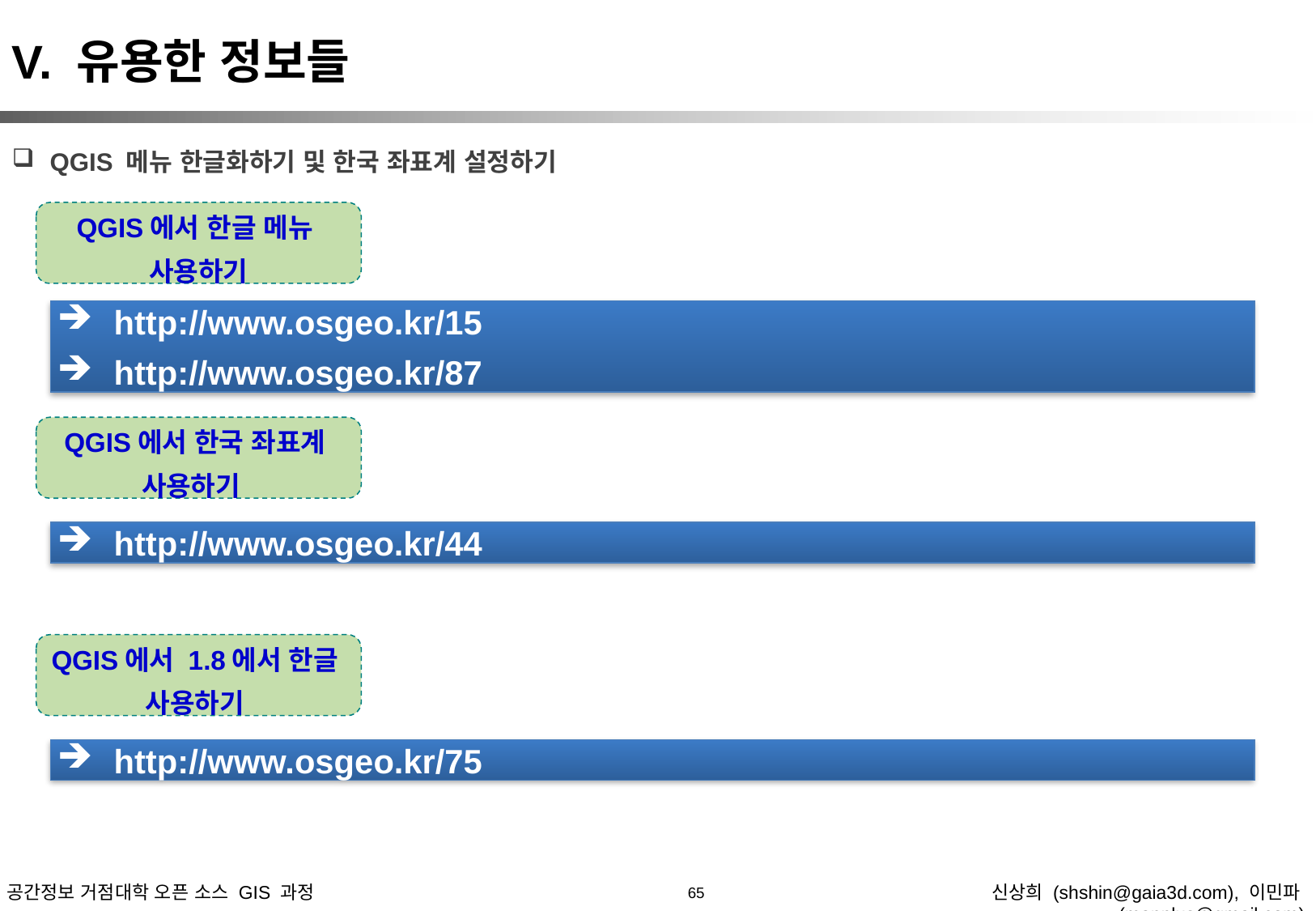

V. 유용한 정보들
QGIS 메뉴 한글화하기 및 한국 좌표계 설정하기
QGIS에서 한글 메뉴
사용하기
  http://www.osgeo.kr/15
  http://www.osgeo.kr/87
QGIS에서 한국 좌표계
사용하기
  http://www.osgeo.kr/44
QGIS에서 1.8에서 한글
사용하기
  http://www.osgeo.kr/75
65